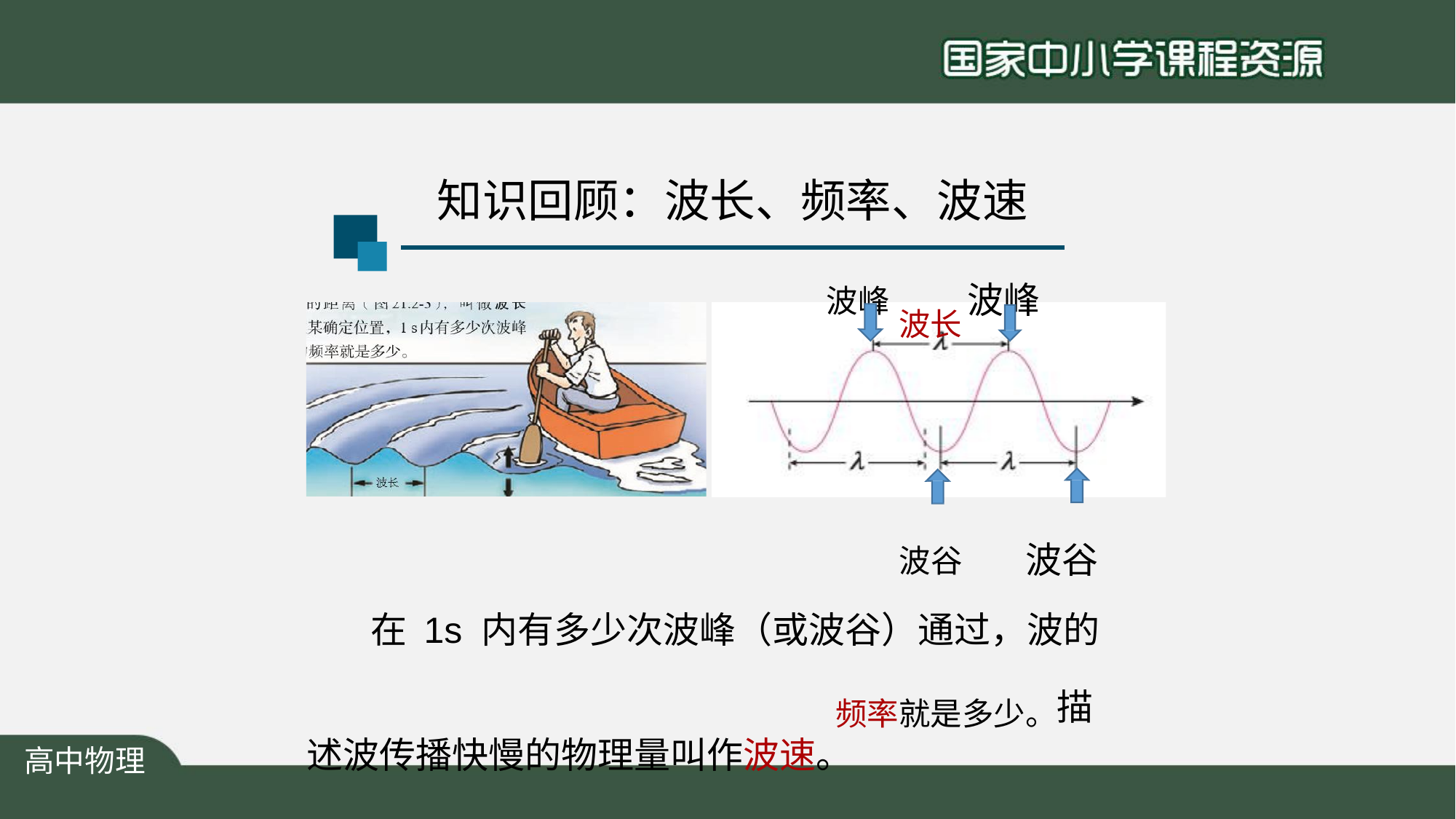

# 知识回顾：波长、频率、波速

波峰波长波峰

波谷	波谷 在 1s 内有多少次波峰（或波谷）通过，波的
频率就是多少。描述波传播快慢的物理量叫作波速。
高中物理